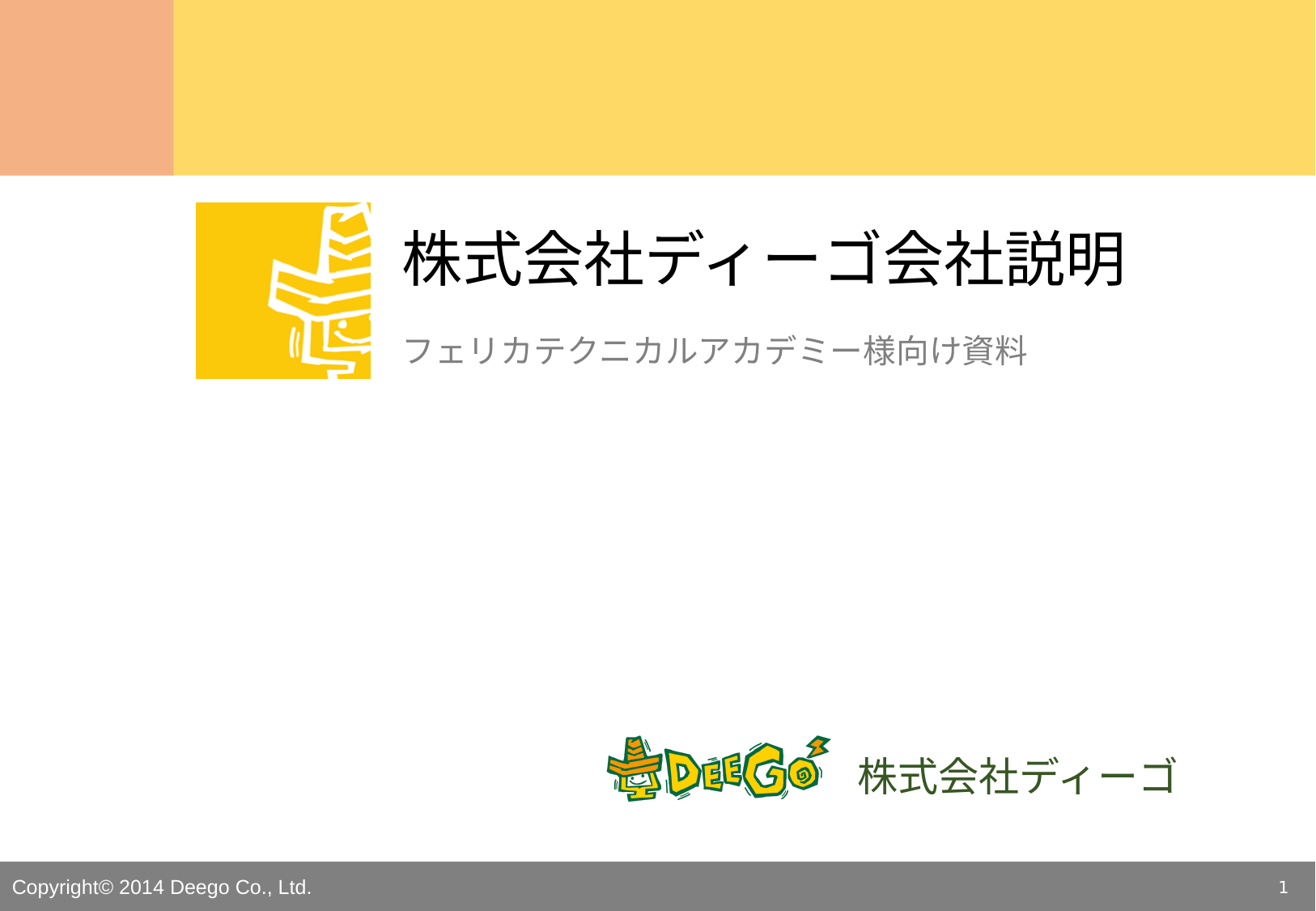

# 株式会社ディーゴ会社説明
フェリカテクニカルアカデミー様向け資料
株式会社ディーゴ
1